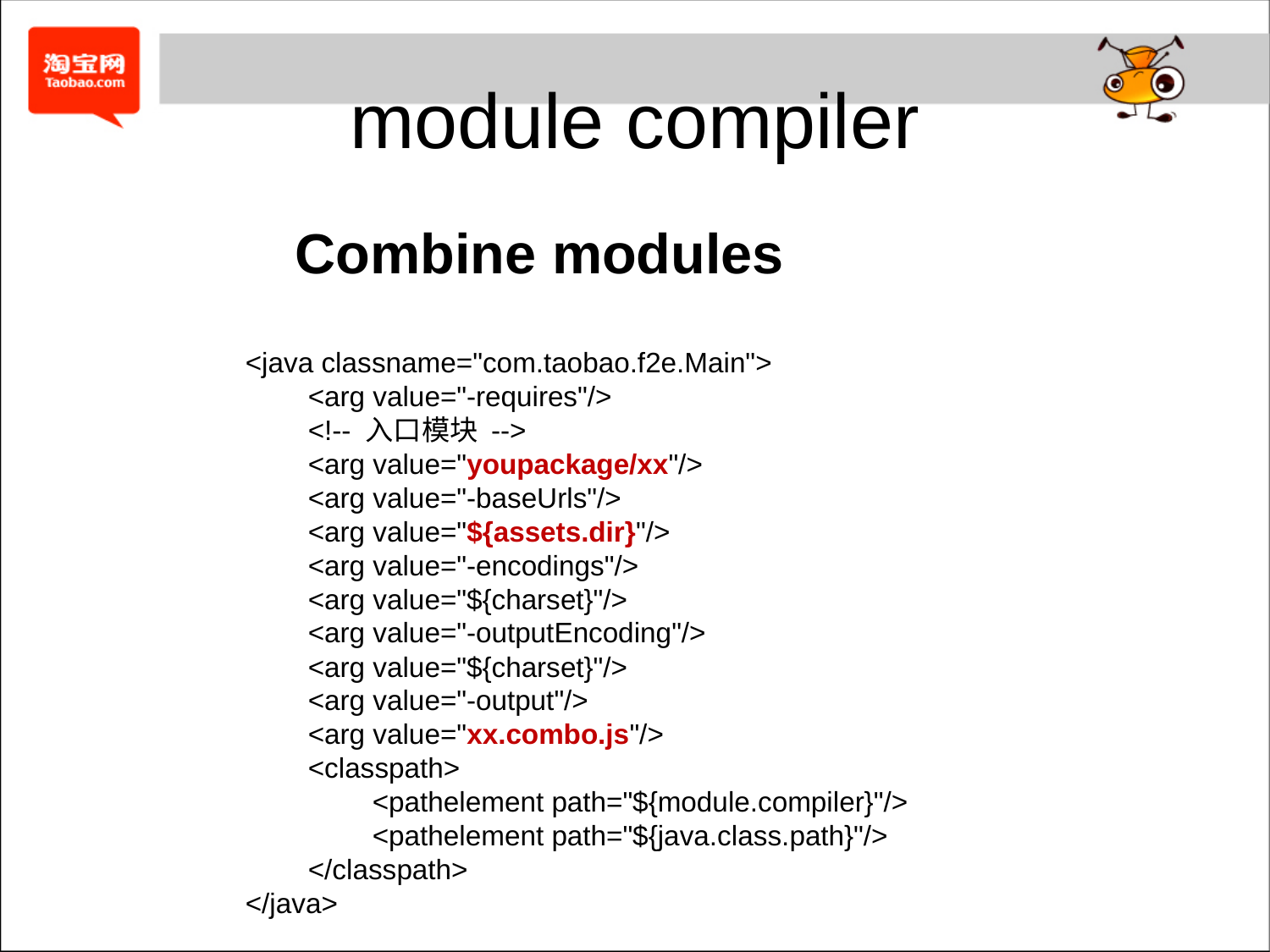

# module compiler
Combine modules
<java classname="com.taobao.f2e.Main">
        <arg value="-requires"/>
        <!-- 入口模块 -->
        <arg value="youpackage/xx"/>
        <arg value="-baseUrls"/>
        <arg value="${assets.dir}"/>
        <arg value="-encodings"/>
        <arg value="${charset}"/>
        <arg value="-outputEncoding"/>
        <arg value="${charset}"/>
        <arg value="-output"/>
        <arg value="xx.combo.js"/>
        <classpath>
        	<pathelement path="${module.compiler}"/>
        	<pathelement path="${java.class.path}"/>
        </classpath>
</java>